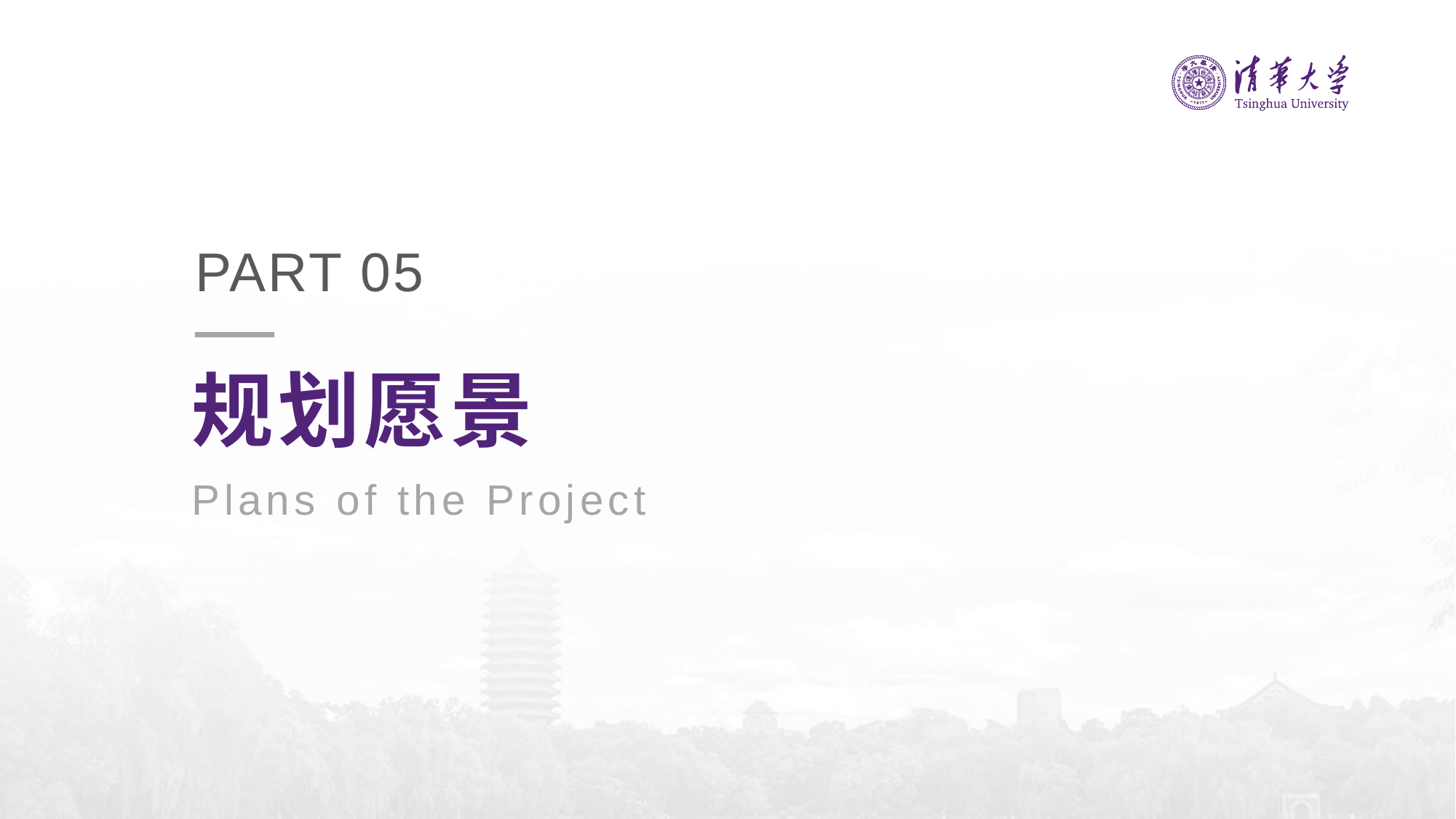

PART 05

规划愿景
Plans of the Project